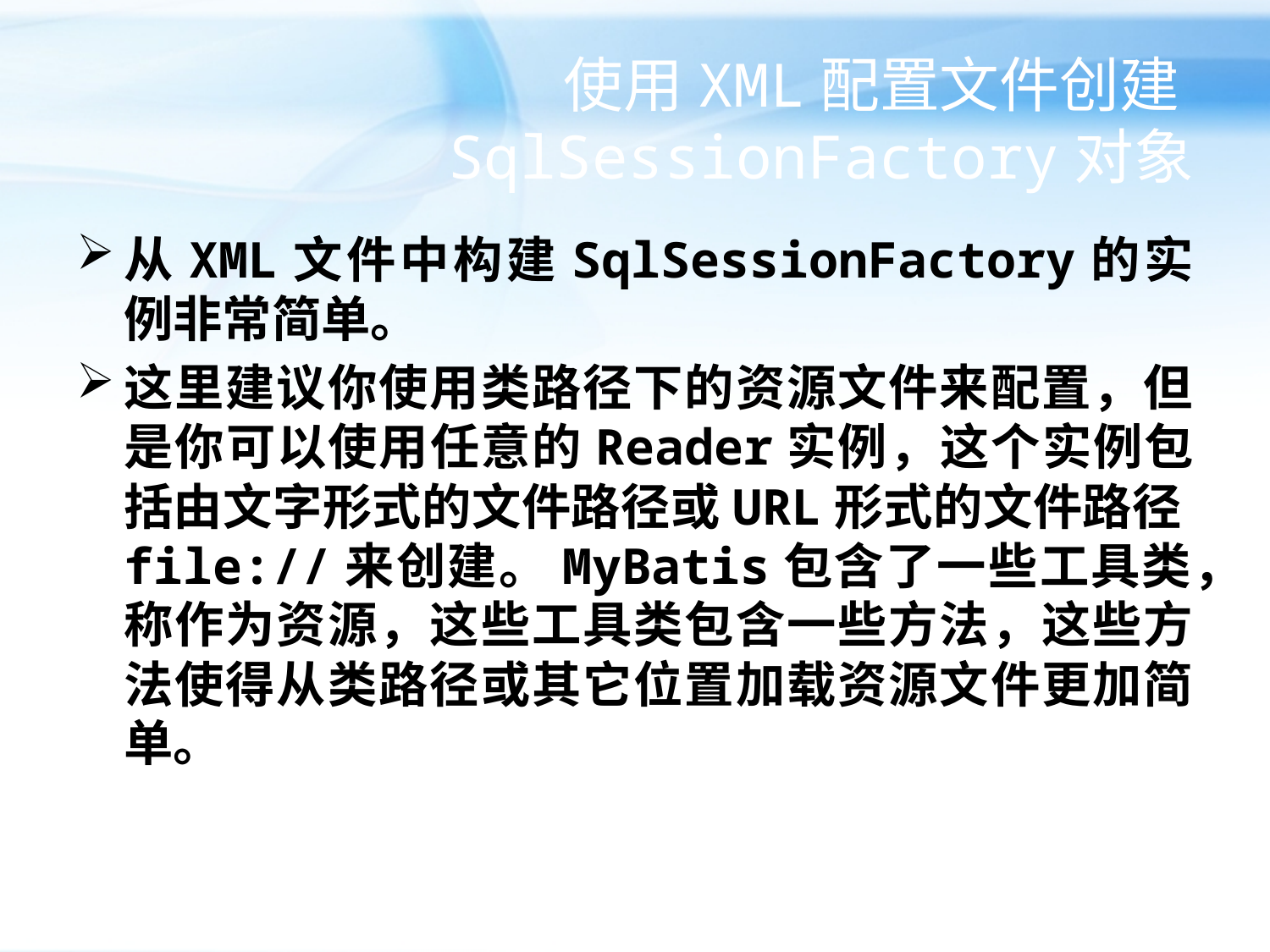

# 使用XML配置文件创建SqlSessionFactory对象
从XML文件中构建SqlSessionFactory的实例非常简单。
这里建议你使用类路径下的资源文件来配置，但是你可以使用任意的Reader实例，这个实例包括由文字形式的文件路径或URL形式的文件路径file://来创建。MyBatis包含了一些工具类，称作为资源，这些工具类包含一些方法，这些方法使得从类路径或其它位置加载资源文件更加简单。